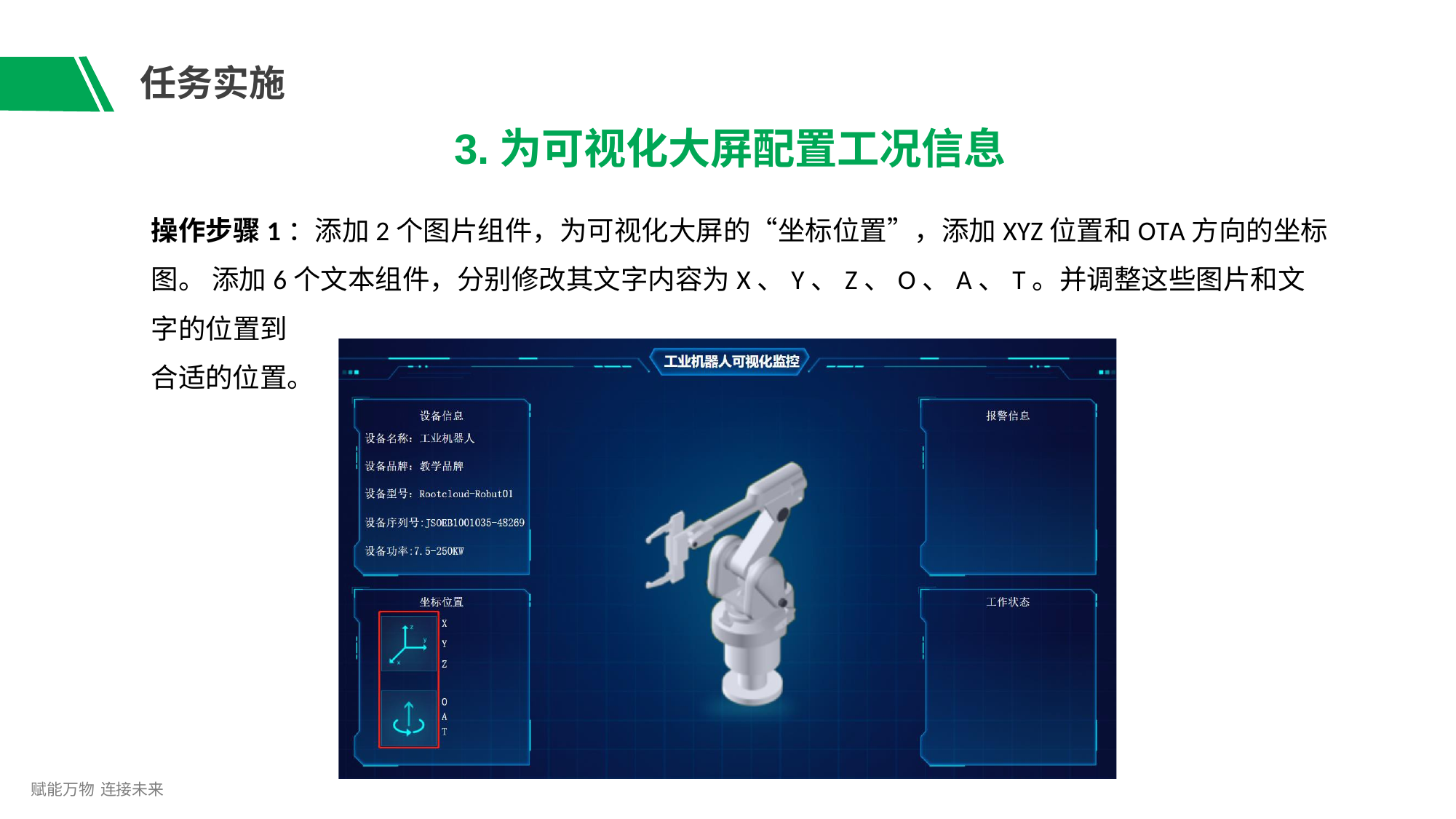

# 任务实施
3.为可视化大屏配置工况信息
操作步骤1：添加2个图片组件，为可视化大屏的“坐标位置”，添加XYZ位置和OTA方向的坐标图。 添加6个文本组件，分别修改其文字内容为X、Y、Z、O、A、T。并调整这些图片和文字的位置到
合适的位置。

赋能万物 连接未来